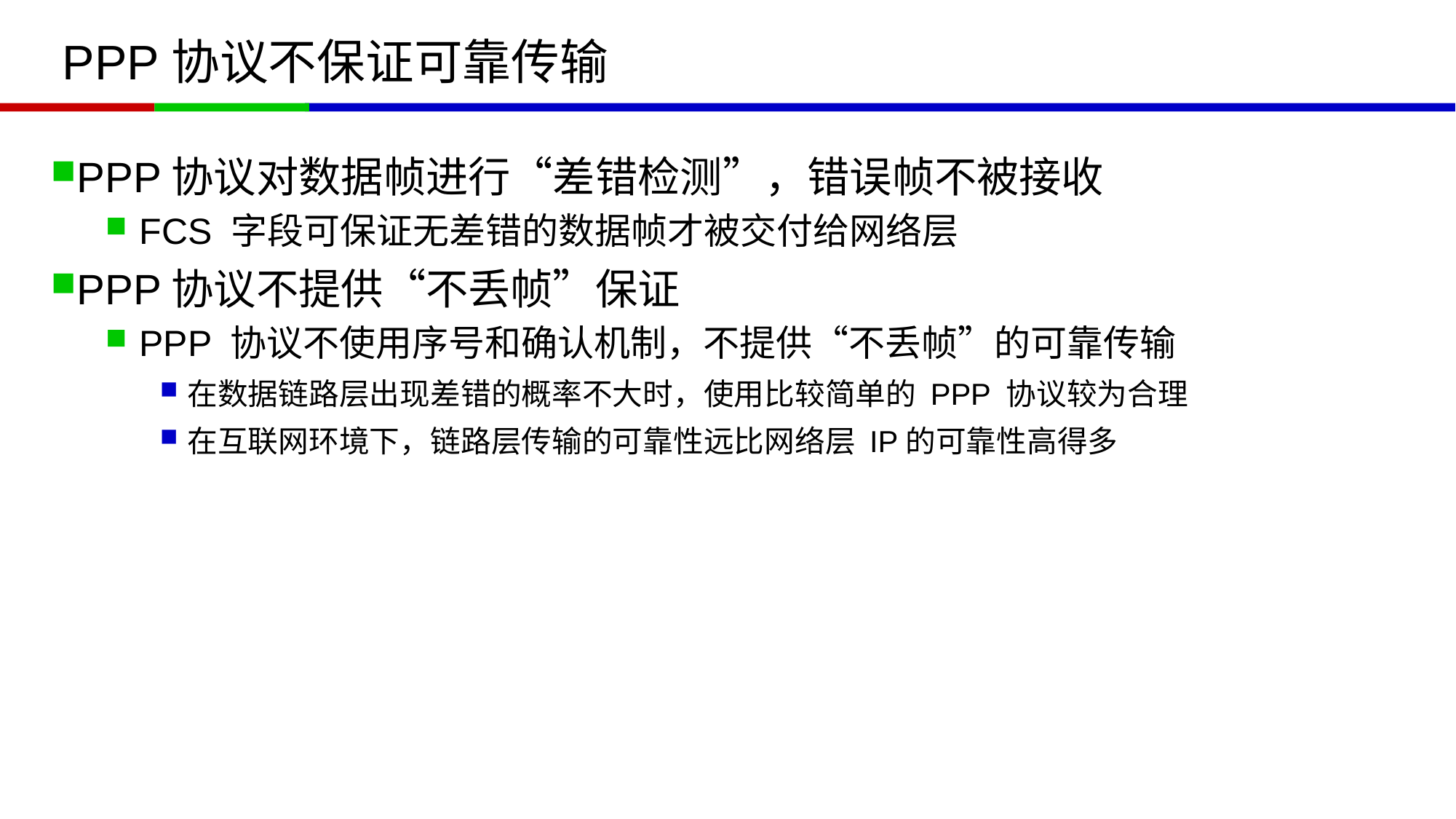

# PPP协议不保证可靠传输
PPP协议对数据帧进行“差错检测”，错误帧不被接收
FCS 字段可保证无差错的数据帧才被交付给网络层
PPP协议不提供“不丢帧”保证
PPP 协议不使用序号和确认机制，不提供“不丢帧”的可靠传输
在数据链路层出现差错的概率不大时，使用比较简单的 PPP 协议较为合理
在互联网环境下，链路层传输的可靠性远比网络层 IP的可靠性高得多

113